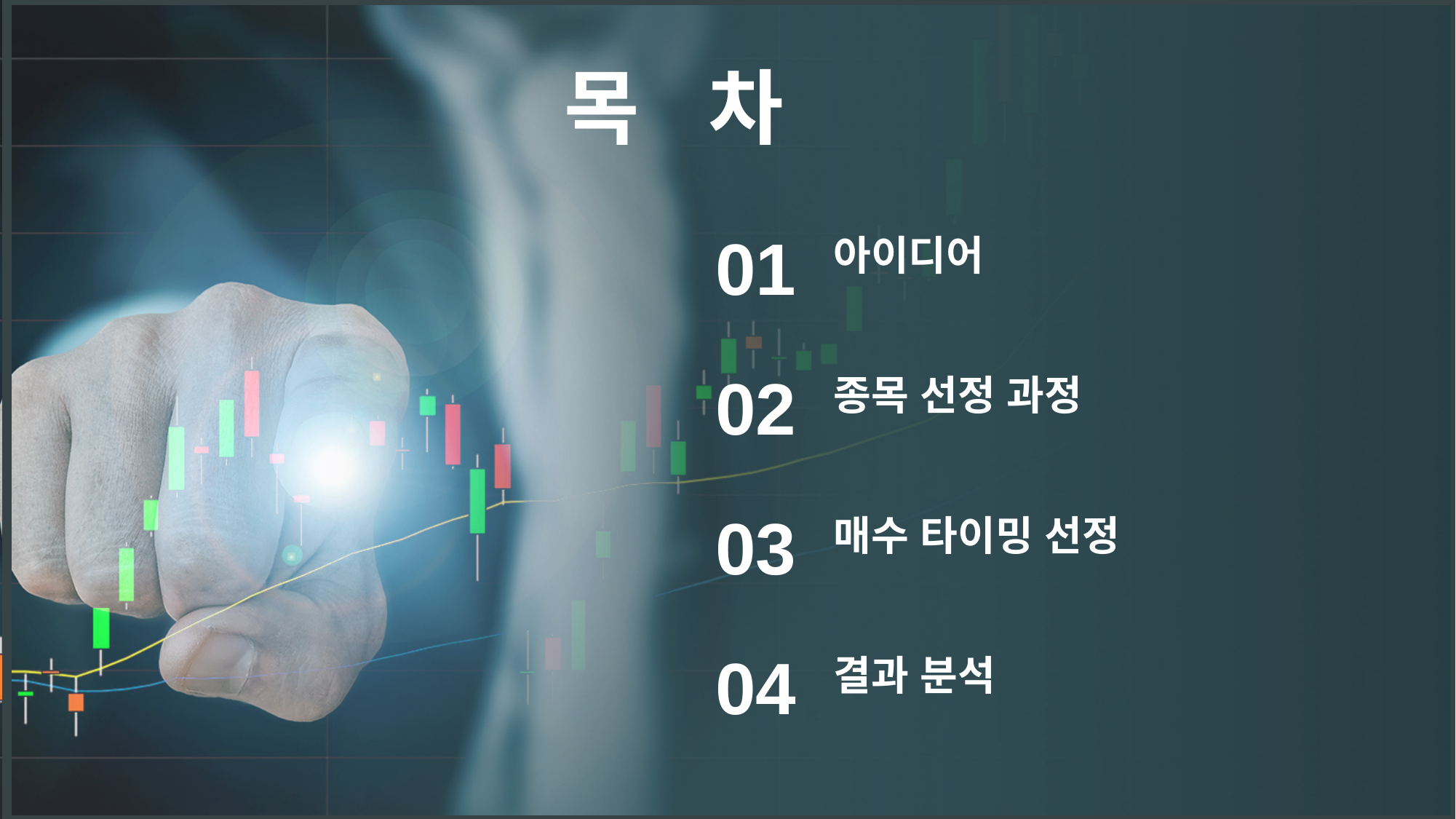

목   차
01
아이디어
02
종목 선정 과정
03
매수 타이밍 선정
04
결과 분석